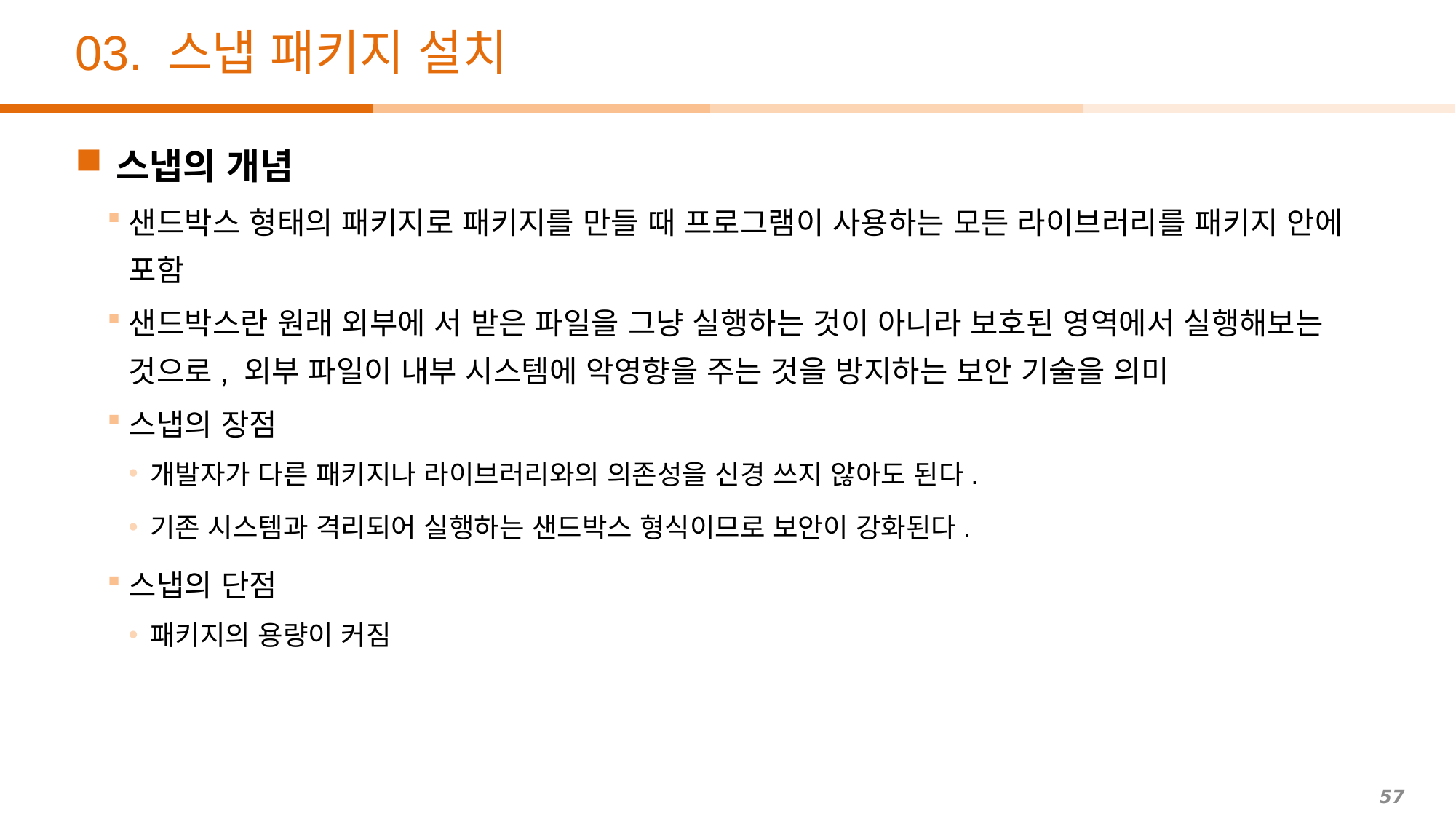

# 03. 스냅 패키지 설치
스냅의 개념
샌드박스 형태의 패키지로 패키지를 만들 때 프로그램이 사용하는 모든 라이브러리를 패키지 안에 포함
샌드박스란 원래 외부에 서 받은 파일을 그냥 실행하는 것이 아니라 보호된 영역에서 실행해보는 것으로, 외부 파일이 내부 시스템에 악영향을 주는 것을 방지하는 보안 기술을 의미
스냅의 장점
개발자가 다른 패키지나 라이브러리와의 의존성을 신경 쓰지 않아도 된다.
기존 시스템과 격리되어 실행하는 샌드박스 형식이므로 보안이 강화된다.
스냅의 단점
패키지의 용량이 커짐